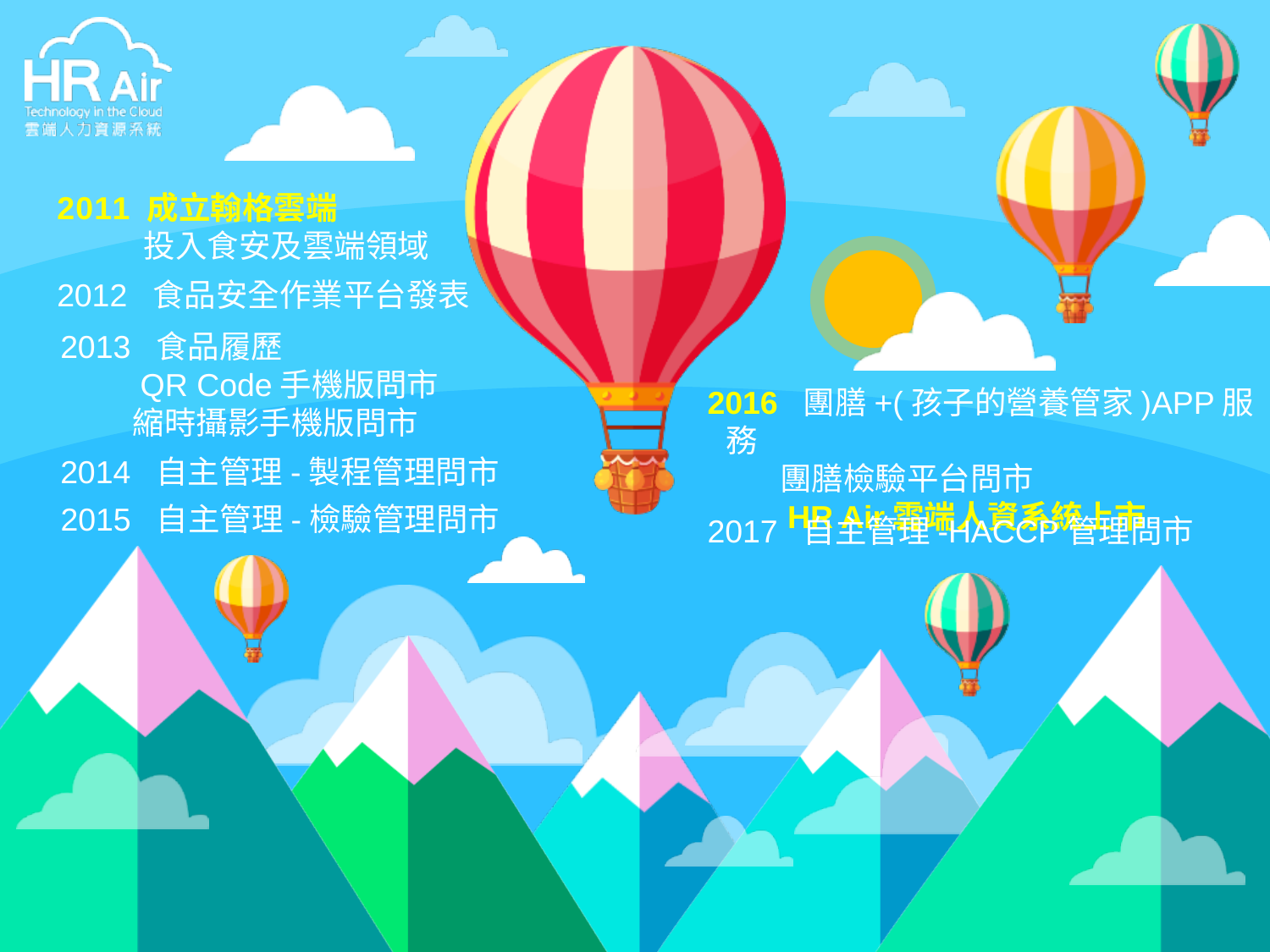

成立翰格雲端
           投入食安及雲端領域
2012  食品安全作業平台發表
2013  食品履歷
         QR Code手機版問市
         縮時攝影手機版問市
2016  團膳+(孩子的營養管家)APP服務
         團膳檢驗平台問市
         HR Air雲端人資系統上市
2014  自主管理-製程管理問市
2017  自主管理-HACCP管理問市
2015  自主管理-檢驗管理問市